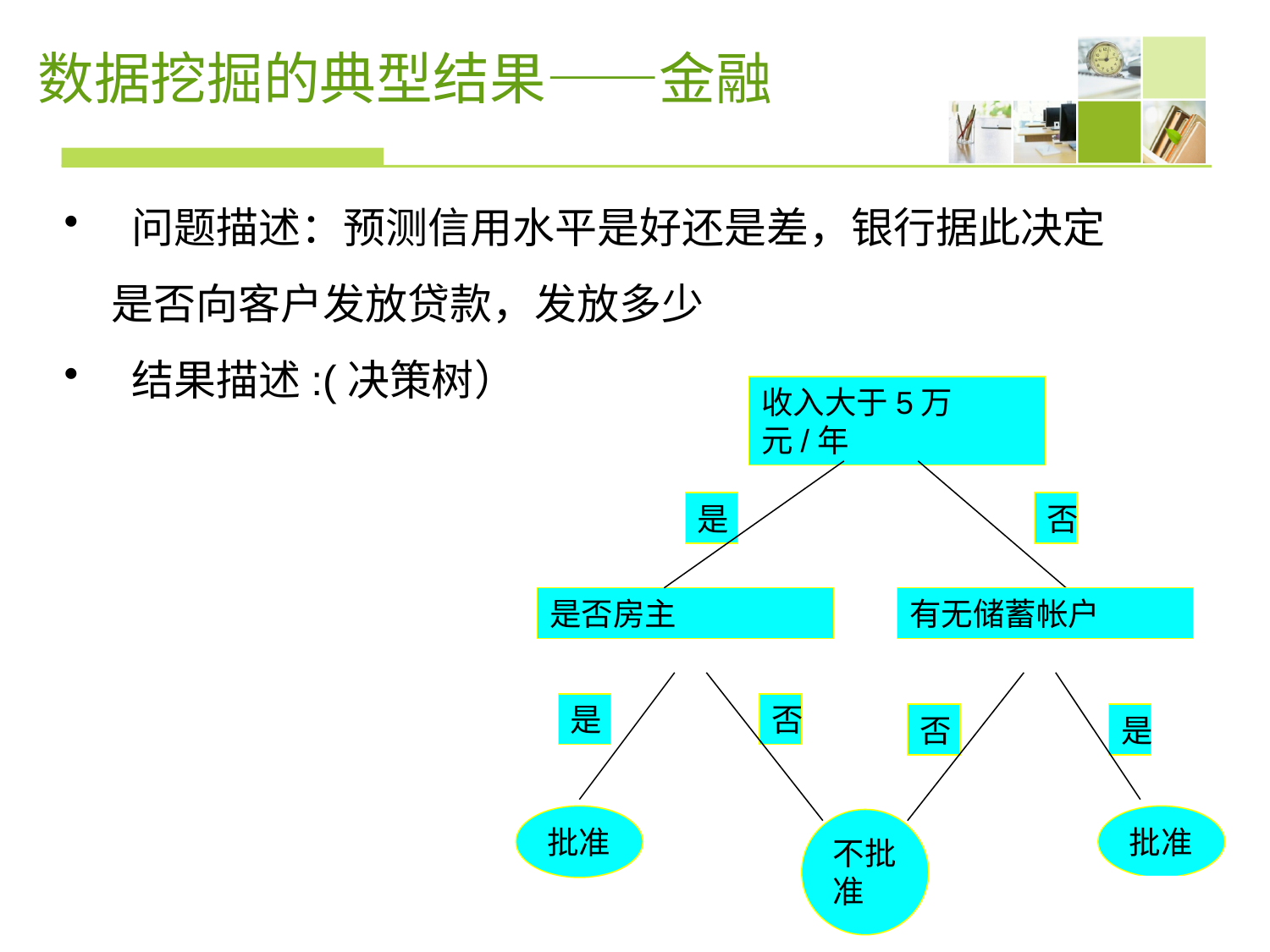

# 数据挖掘的典型结果——金融
 问题描述：预测信用水平是好还是差，银行据此决定是否向客户发放贷款，发放多少
 结果描述:(决策树）
收入大于5万元/年

是
否
是否房主
有无储蓄帐户

是
否
否
是
批准
批准
不批准